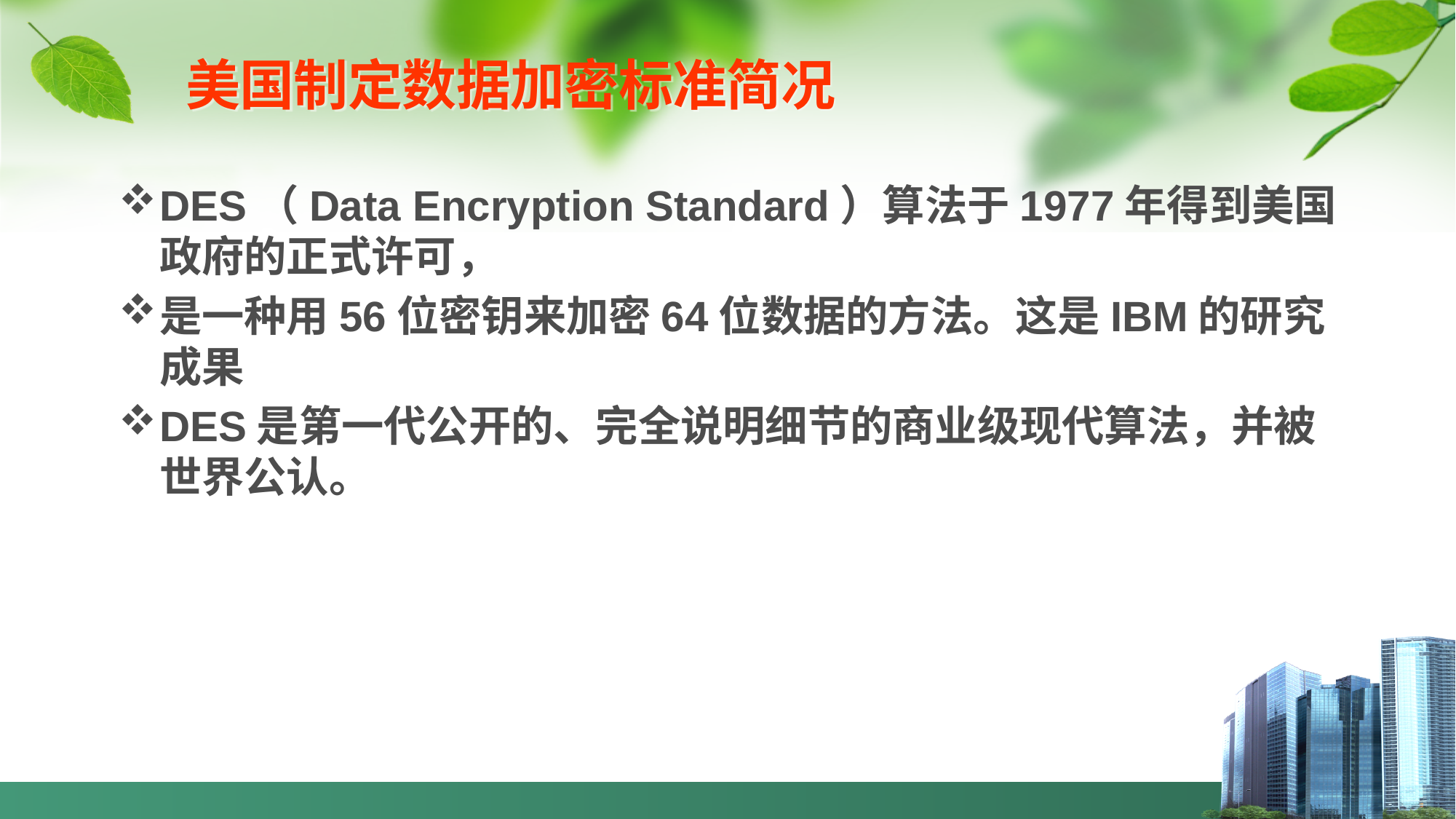

# 美国制定数据加密标准简况
DES（Data Encryption Standard）算法于1977年得到美国政府的正式许可，
是一种用56位密钥来加密64位数据的方法。这是IBM的研究成果
DES是第一代公开的、完全说明细节的商业级现代算法，并被世界公认。